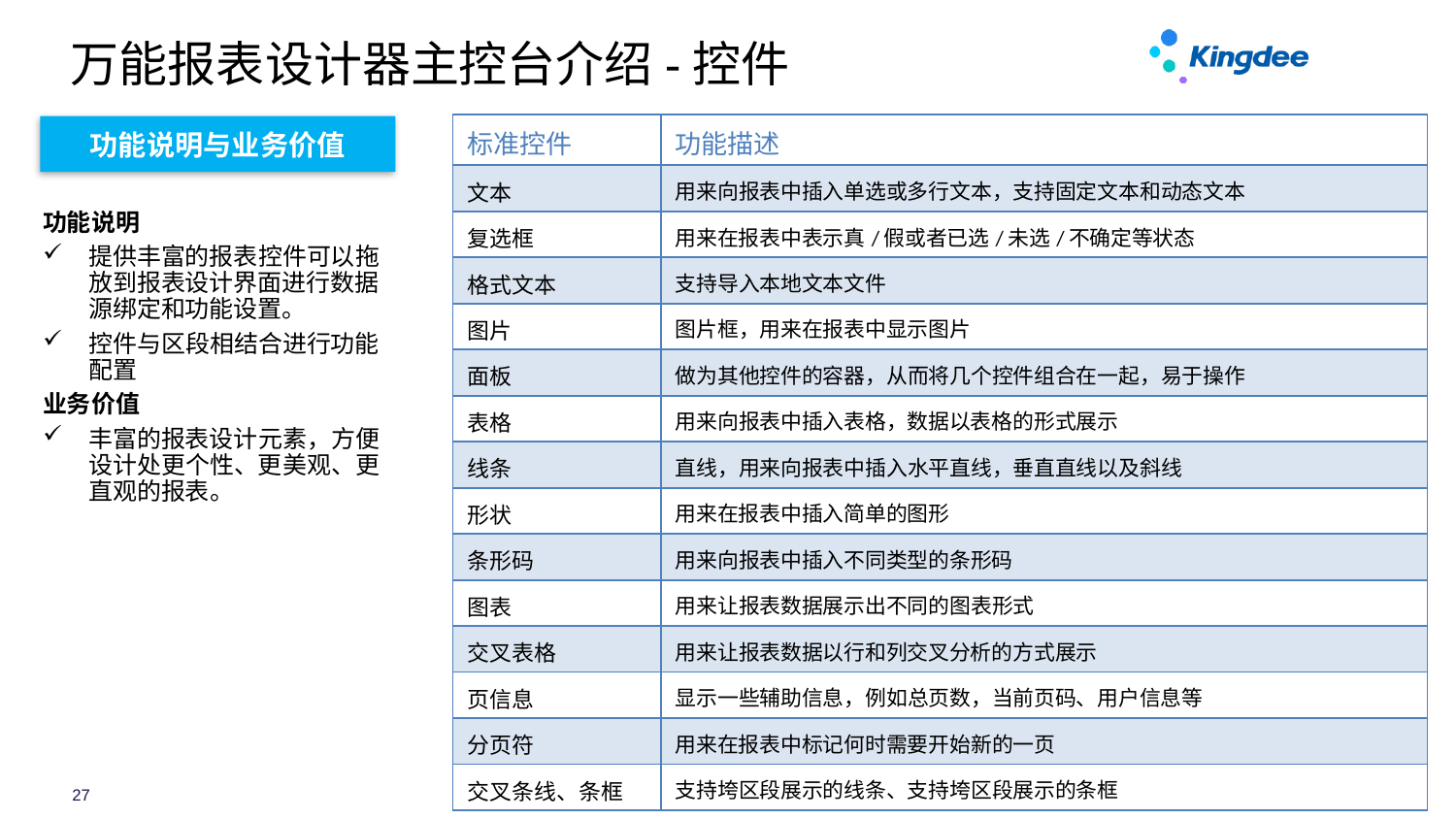

# 万能报表设计器主控台介绍-控件
| 标准控件 | 功能描述 |
| --- | --- |
| 文本 | 用来向报表中插入单选或多行文本，支持固定文本和动态文本 |
| 复选框 | 用来在报表中表示真/假或者已选/未选/不确定等状态 |
| 格式文本 | 支持导入本地文本文件 |
| 图片 | 图片框，用来在报表中显示图片 |
| 面板 | 做为其他控件的容器，从而将几个控件组合在一起，易于操作 |
| 表格 | 用来向报表中插入表格，数据以表格的形式展示 |
| 线条 | 直线，用来向报表中插入水平直线，垂直直线以及斜线 |
| 形状 | 用来在报表中插入简单的图形 |
| 条形码 | 用来向报表中插入不同类型的条形码 |
| 图表 | 用来让报表数据展示出不同的图表形式 |
| 交叉表格 | 用来让报表数据以行和列交叉分析的方式展示 |
| 页信息 | 显示一些辅助信息，例如总页数，当前页码、用户信息等 |
| 分页符 | 用来在报表中标记何时需要开始新的一页 |
| 交叉条线、条框 | 支持垮区段展示的线条、支持垮区段展示的条框 |
功能说明与业务价值
功能说明
提供丰富的报表控件可以拖放到报表设计界面进行数据源绑定和功能设置。
控件与区段相结合进行功能配置
业务价值
丰富的报表设计元素，方便设计处更个性、更美观、更直观的报表。